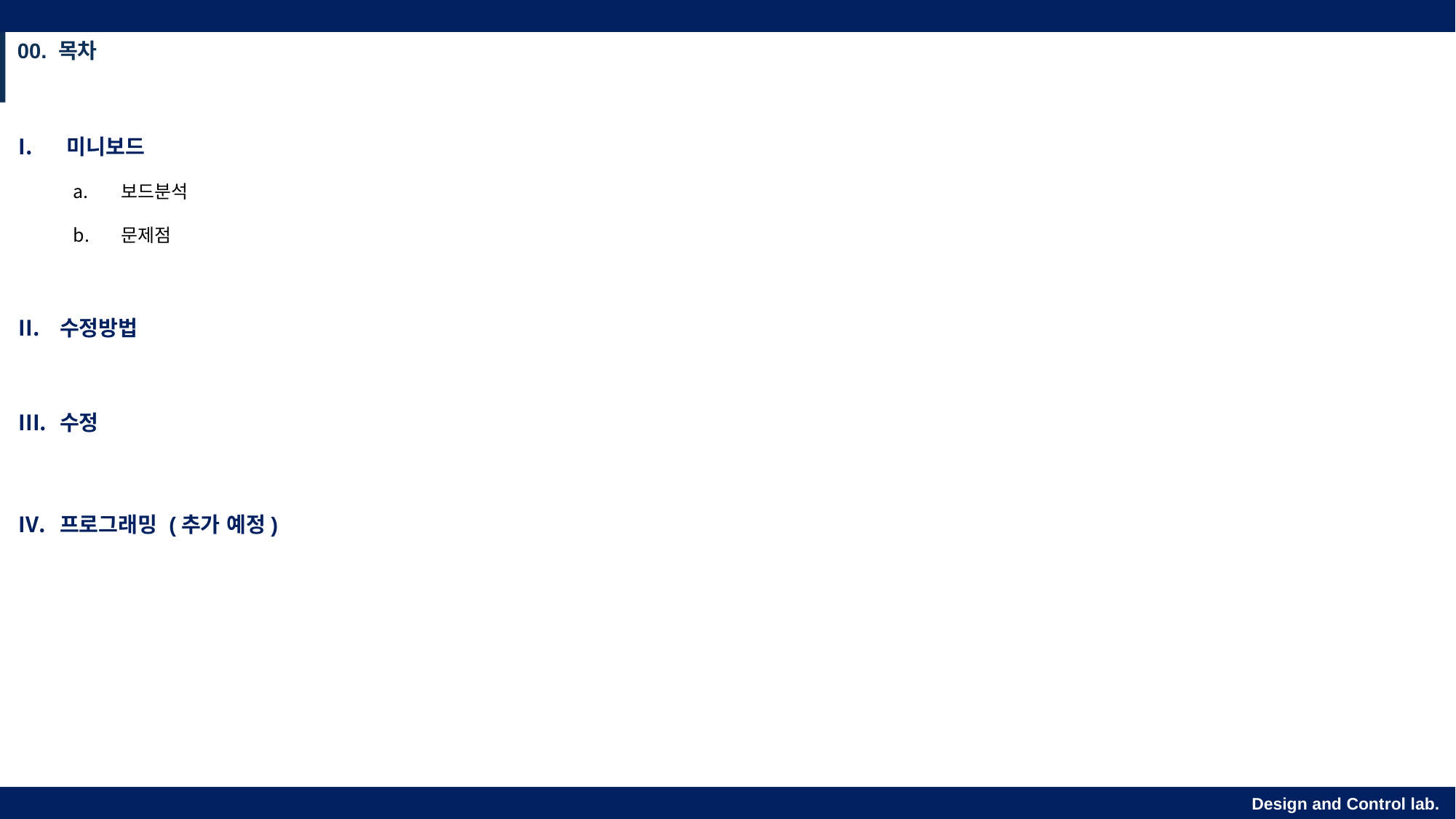

00. 목차
미니보드
보드분석
문제점

수정방법

수정

프로그래밍 (추가 예정)

Design and Control lab.